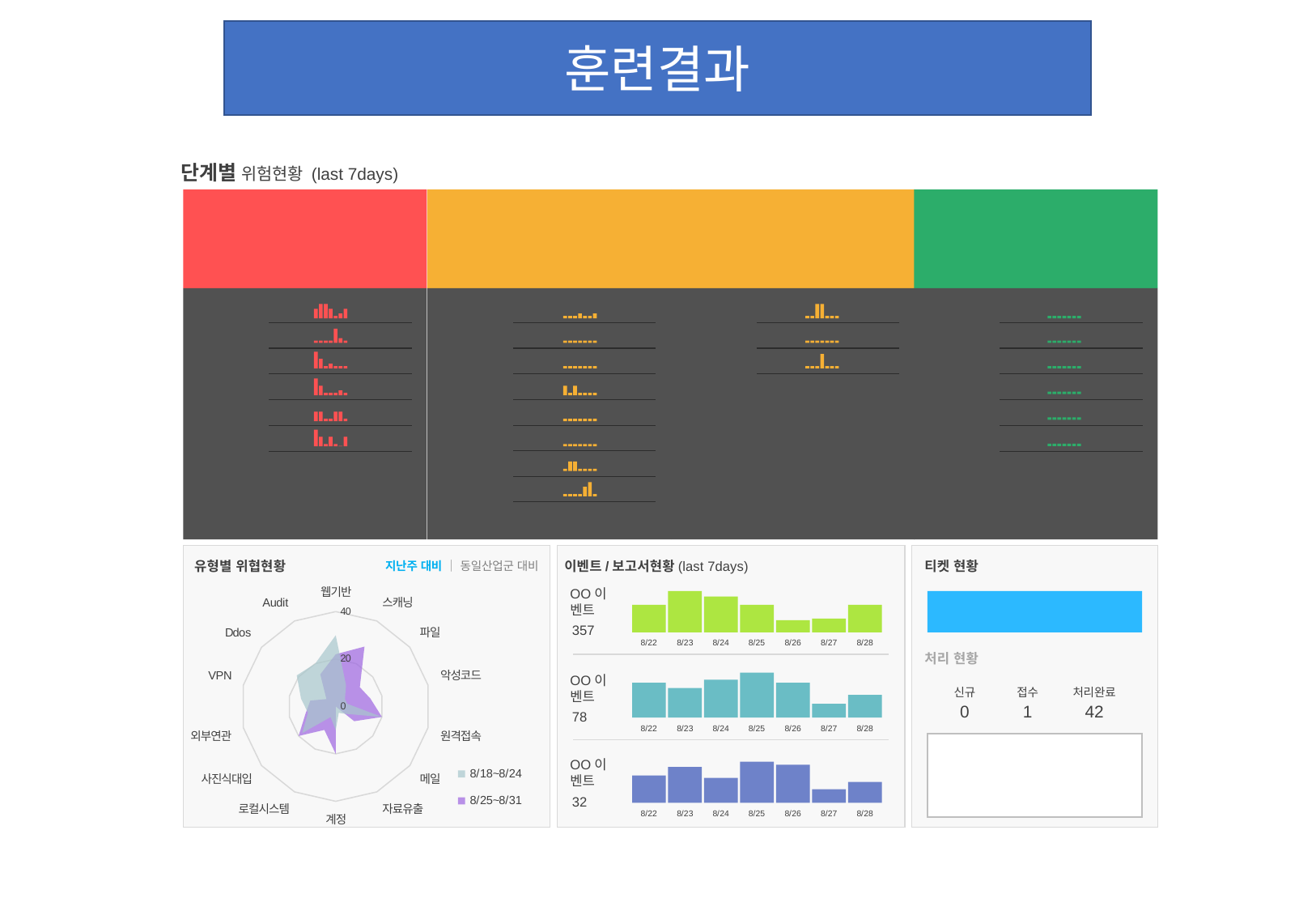

훈련결과

단계별 위험현황 (last 7days)

공격유입
Moderate
14건
OOOO
2
OOOO
0
OOOO
0
OOOO
2
OOOO
0
OOOO
0
OOOO
2
OOOO
3

공격확산
Moderate
3건
OOOO
2
OOOO
0
OOOO
1

정보유출
Critical
0건
OOOO
0
OOOO
0
OOOO
0
OOOO
0
OOOO
0
OOOO
0
공격시도
Critical
61건
OOOO
21

OOOO
3

OOOO
7

OOOO
10

OOOO
4

OOOO
21

### Chart

| Category | 8/18~8/24 | 8/25~8/31 |
|---|---|---|
| 웹기반 | 30.0 | 22.0 |
| 스캐닝 | 10.0 | 28.0 |
| 파일 | 5.0 | 13.0 |
| 악성코드 | 5.0 | 15.0 |
| 원격접속 | 20.0 | 20.0 |
| 메일 | 5.0 | 10.0 |
| 자료유출 | 3.0 | 0.0 |
| 계정 | 10.0 | 20.0 |
| 로컬시스템 | 5.0 | 11.0 |
| 사진식대입 | 18.0 | 20.0 |
| 외부연관 | 12.0 | 13.0 |
| VPN | 15.0 | 11.0 |
| Ddos | 21.0 | 5.0 |
| Audit | 20.0 | 15.0 |

유형별 위협현황
이벤트/보고서현황(last 7days)
티켓 현황
지난주 대비 │ 동일산업군 대비
OO이
벤트
357

티켓 신청

8/22
8/23
8/24
8/25
8/26
8/27
8/28
처리 현황
OO이
벤트
78

신규
0
접수
1
처리완료
42
8/22
8/23
8/24
8/25
8/26
8/27
8/28

OO이
벤트
32

8/22
8/23
8/24
8/25
8/26
8/27
8/28